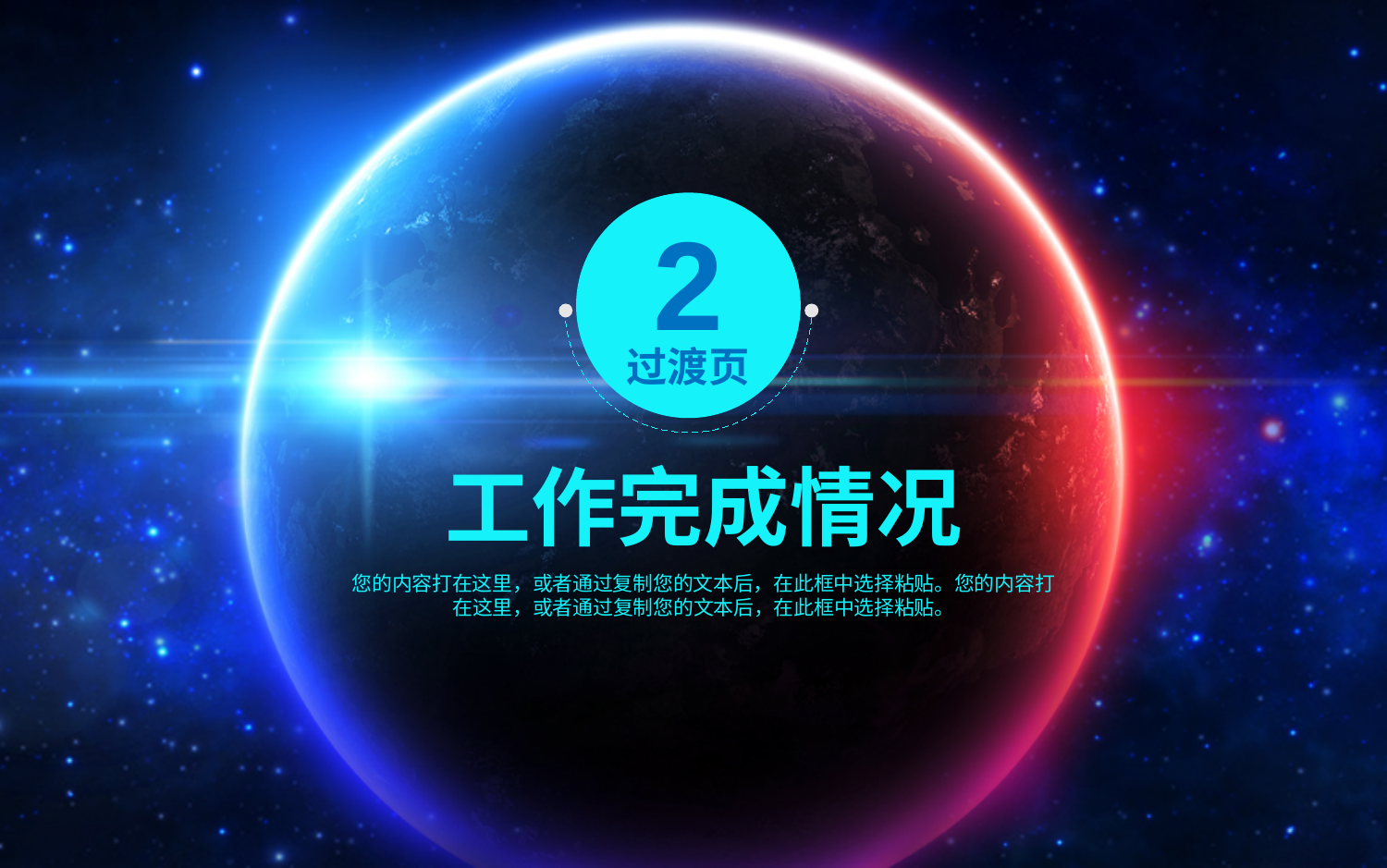

2

过渡页
工作完成情况
您的内容打在这里，或者通过复制您的文本后，在此框中选择粘贴。您的内容打在这里，或者通过复制您的文本后，在此框中选择粘贴。